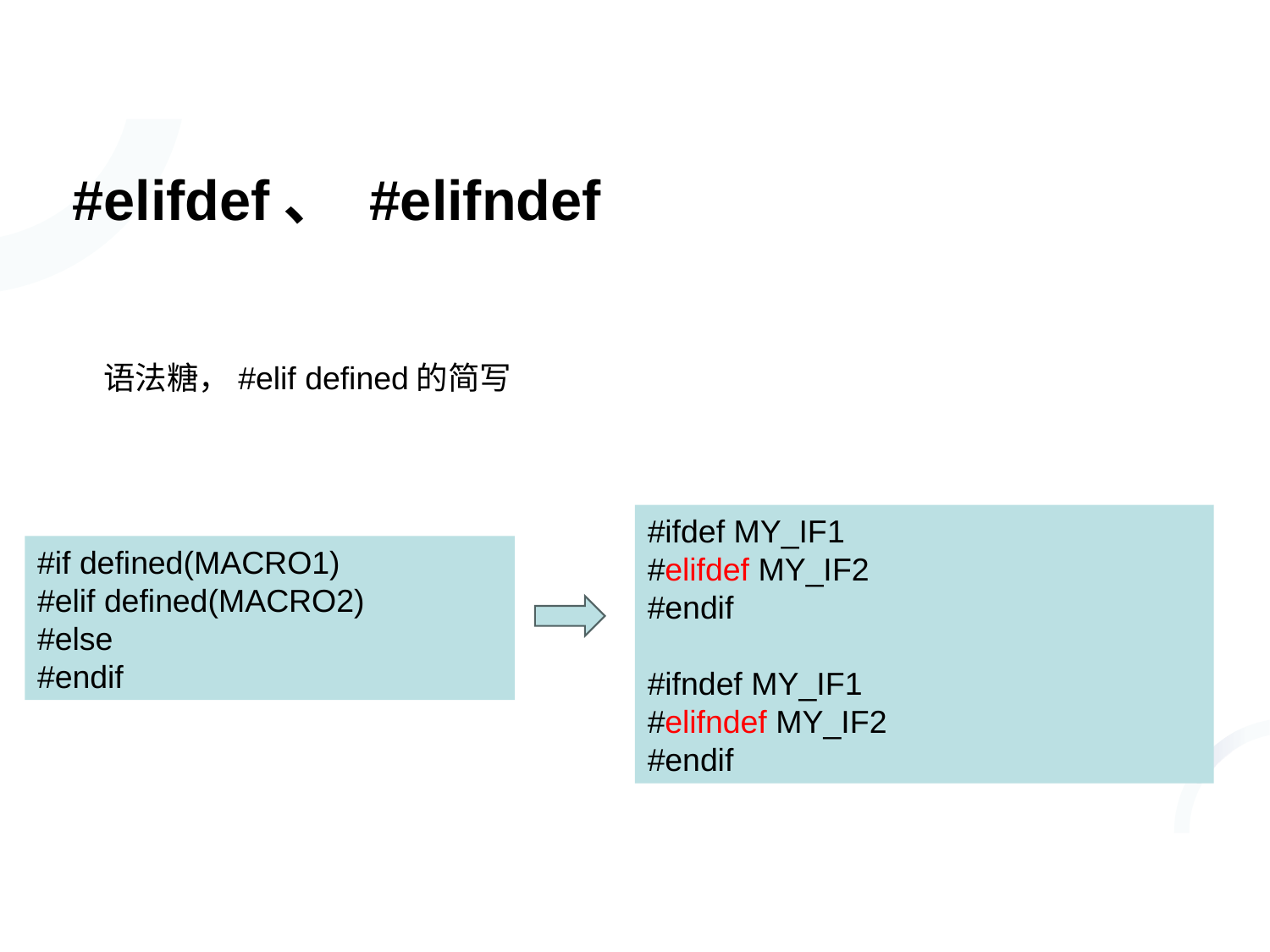

# #elifdef、 #elifndef
语法糖，#elif defined的简写
#ifdef MY_IF1
#elifdef MY_IF2
#endif
​
#ifndef MY_IF1
#elifndef MY_IF2
#endif

#if defined(MACRO1)
#elif defined(MACRO2)
#else
#endif